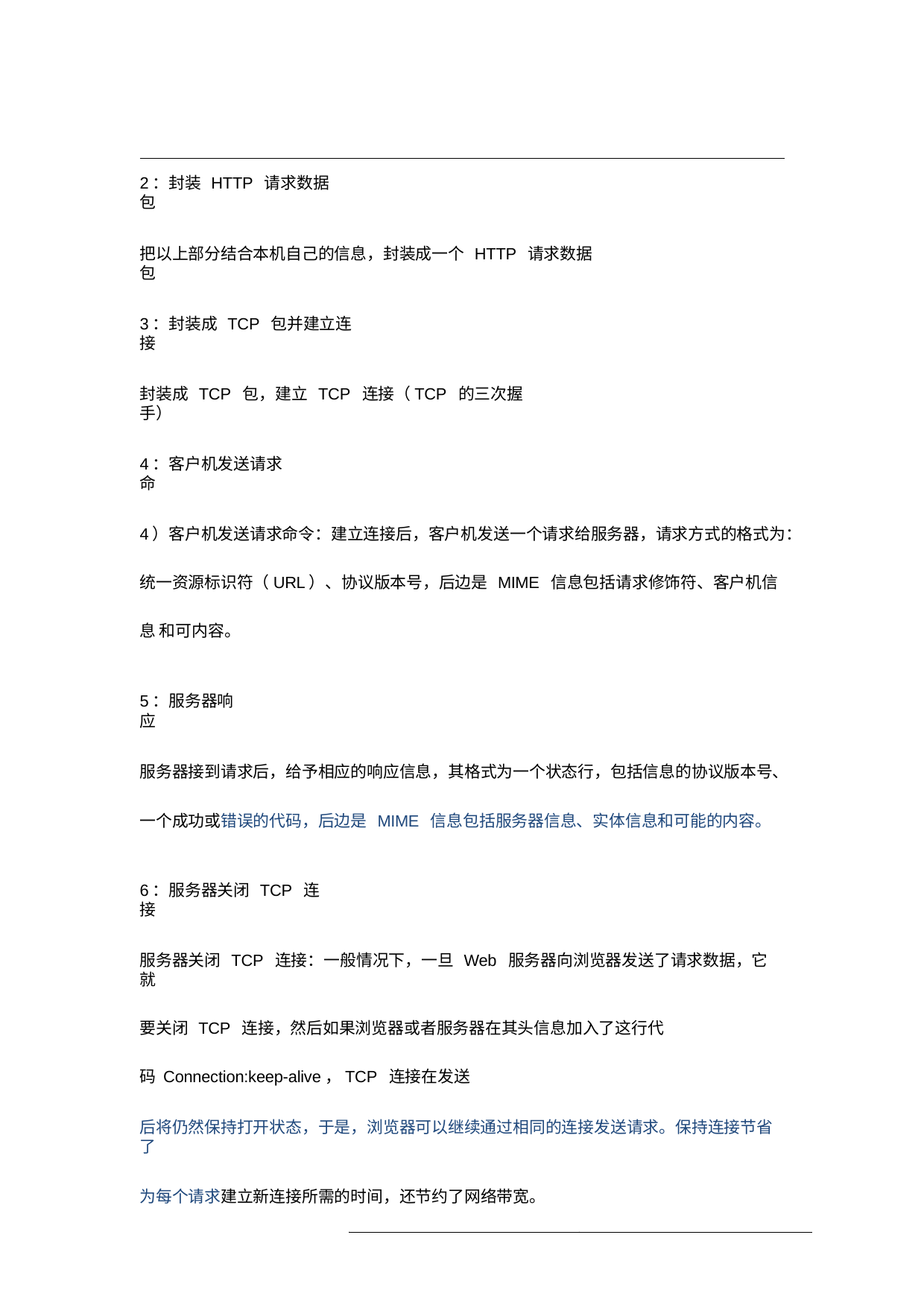

2：封装 HTTP 请求数据包
把以上部分结合本机自己的信息，封装成一个 HTTP 请求数据包
3：封装成 TCP 包并建立连接
封装成 TCP 包，建立 TCP 连接（TCP 的三次握手）
4：客户机发送请求命
4）客户机发送请求命令：建立连接后，客户机发送一个请求给服务器，请求方式的格式为：
统一资源标识符（URL）、协议版本号，后边是 MIME 信息包括请求修饰符、客户机信息 和可内容。
5：服务器响应
服务器接到请求后，给予相应的响应信息，其格式为一个状态行，包括信息的协议版本号、

一个成功或错误的代码，后边是 MIME 信息包括服务器信息、实体信息和可能的内容。
6：服务器关闭 TCP 连接
服务器关闭 TCP 连接：一般情况下，一旦 Web 服务器向浏览器发送了请求数据，它就
要关闭 TCP 连接，然后如果浏览器或者服务器在其头信息加入了这行代码 Connection:keep-alive，TCP 连接在发送
后将仍然保持打开状态，于是，浏览器可以继续通过相同的连接发送请求。保持连接节省了

为每个请求建立新连接所需的时间，还节约了网络带宽。